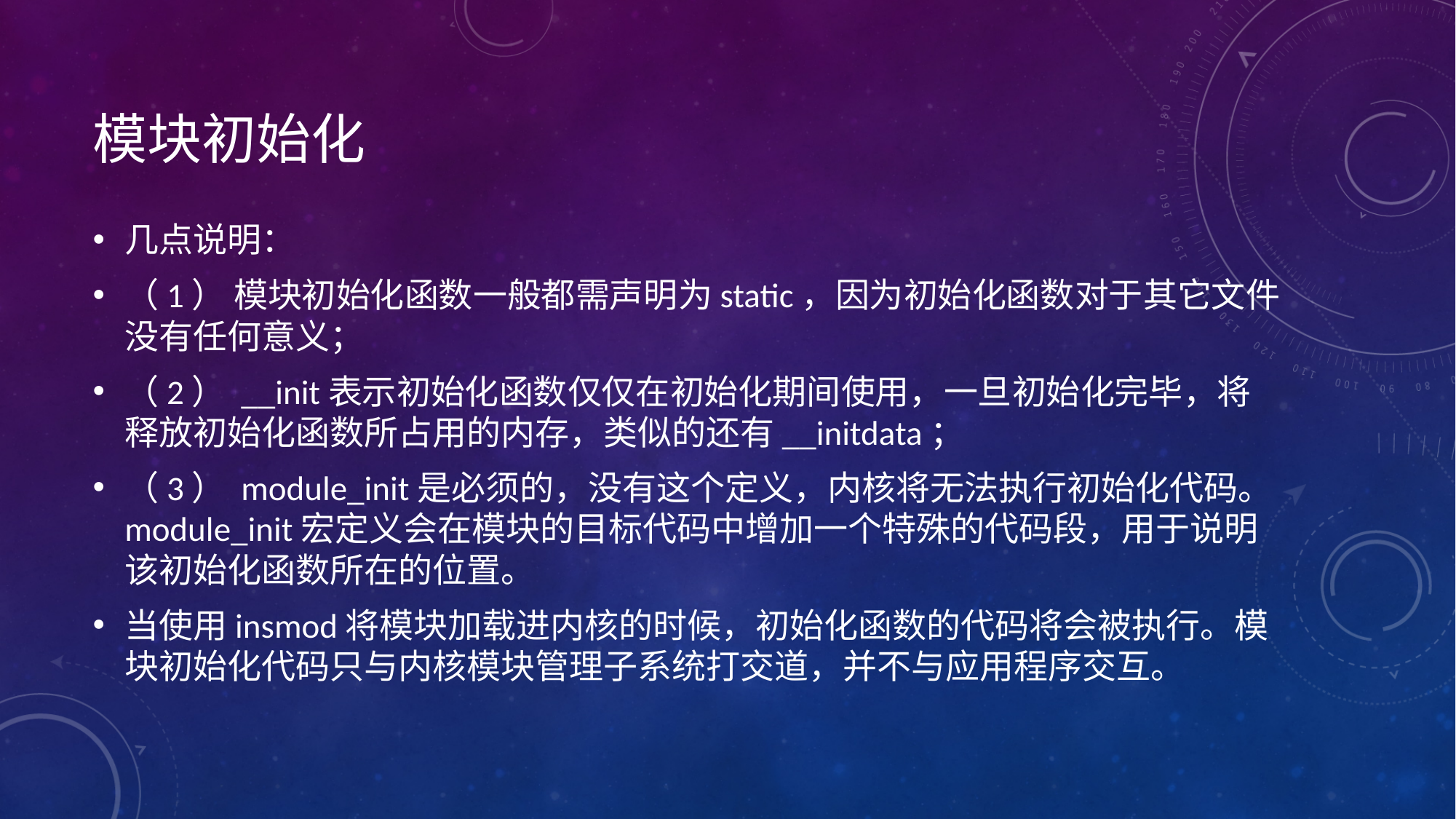

# 模块初始化
几点说明：
（1） 模块初始化函数一般都需声明为static，因为初始化函数对于其它文件没有任何意义；
（2） __init表示初始化函数仅仅在初始化期间使用，一旦初始化完毕，将释放初始化函数所占用的内存，类似的还有__initdata；
（3） module_init是必须的，没有这个定义，内核将无法执行初始化代码。module_init宏定义会在模块的目标代码中增加一个特殊的代码段，用于说明该初始化函数所在的位置。
当使用insmod将模块加载进内核的时候，初始化函数的代码将会被执行。模块初始化代码只与内核模块管理子系统打交道，并不与应用程序交互。